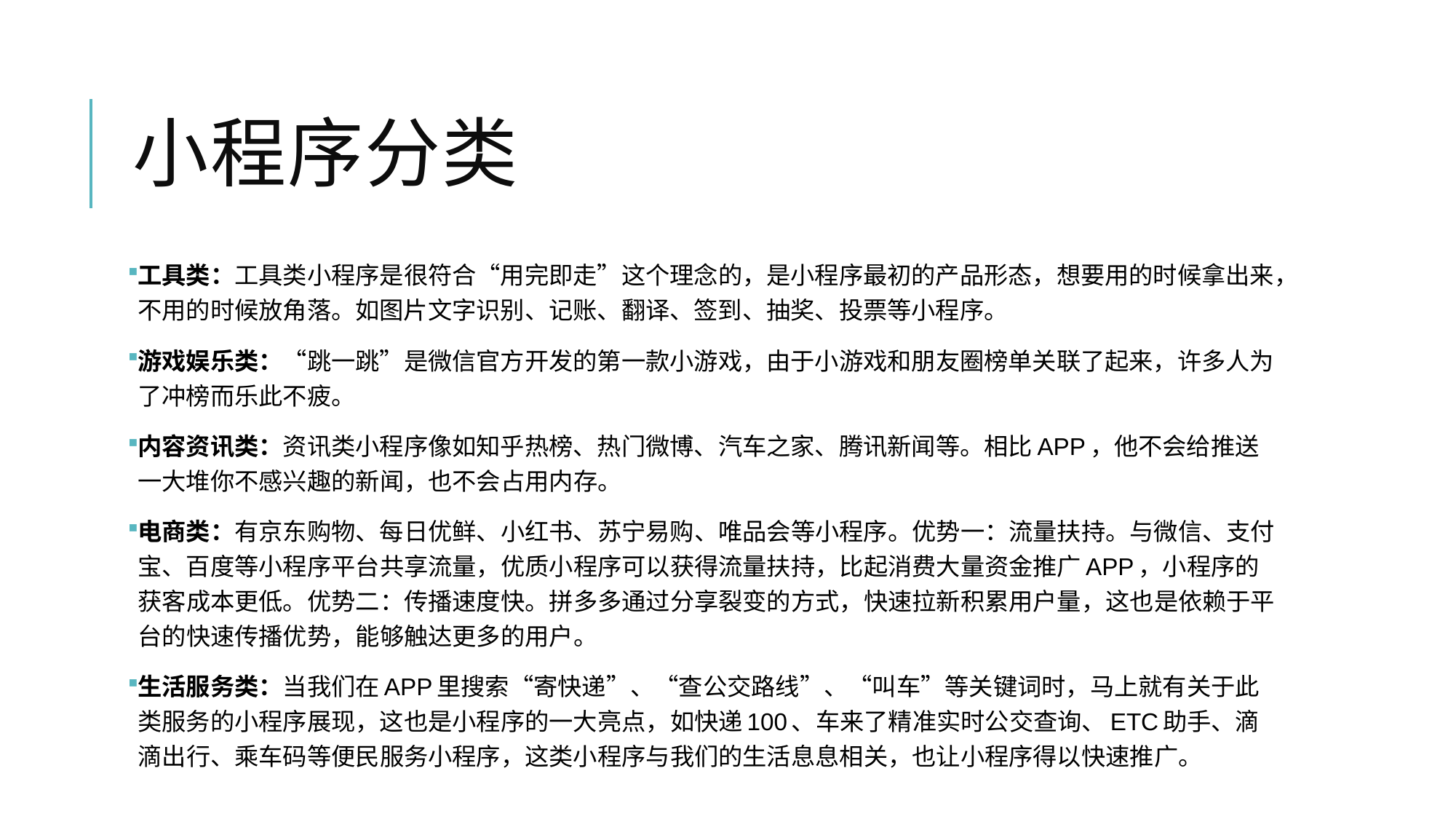

# 小程序分类
工具类：工具类小程序是很符合“用完即走”这个理念的，是小程序最初的产品形态，想要用的时候拿出来，不用的时候放角落。如图片文字识别、记账、翻译、签到、抽奖、投票等小程序。
游戏娱乐类：“跳一跳”是微信官方开发的第一款小游戏，由于小游戏和朋友圈榜单关联了起来，许多人为了冲榜而乐此不疲。
内容资讯类：资讯类小程序像如知乎热榜、热门微博、汽车之家、腾讯新闻等。相比APP，他不会给推送一大堆你不感兴趣的新闻，也不会占用内存。
电商类：有京东购物、每日优鲜、小红书、苏宁易购、唯品会等小程序。优势一：流量扶持。与微信、支付宝、百度等小程序平台共享流量，优质小程序可以获得流量扶持，比起消费大量资金推广APP，小程序的获客成本更低。优势二：传播速度快。拼多多通过分享裂变的方式，快速拉新积累用户量，这也是依赖于平台的快速传播优势，能够触达更多的用户。
生活服务类：当我们在APP里搜索“寄快递”、“查公交路线”、“叫车”等关键词时，马上就有关于此类服务的小程序展现，这也是小程序的一大亮点，如快递100、车来了精准实时公交查询、ETC助手、滴滴出行、乘车码等便民服务小程序，这类小程序与我们的生活息息相关，也让小程序得以快速推广。